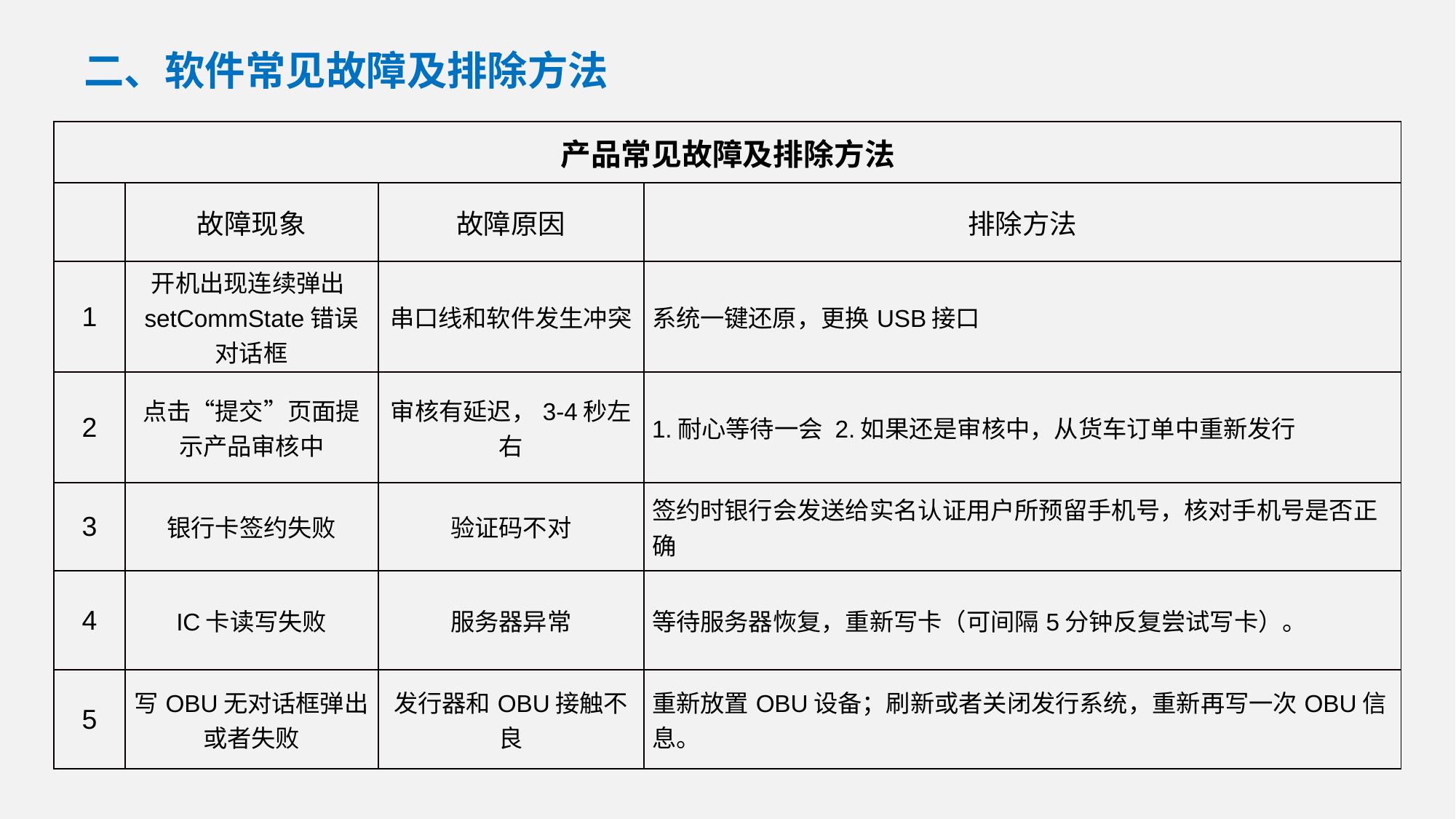

二、软件常见故障及排除方法
| 产品常见故障及排除方法 |  |  |  |
| --- | --- | --- | --- |
|  | 故障现象 | 故障原因 | 排除方法 |
| 1 | 开机出现连续弹出setCommState错误对话框 | 串口线和软件发生冲突 | 系统一键还原，更换USB接口 |
| 2 | 点击“提交”页面提示产品审核中 | 审核有延迟，3-4秒左右 | 1.耐心等待一会 2.如果还是审核中，从货车订单中重新发行 |
| 3 | 银行卡签约失败 | 验证码不对 | 签约时银行会发送给实名认证用户所预留手机号，核对手机号是否正确 |
| 4 | IC卡读写失败 | 服务器异常 | 等待服务器恢复，重新写卡（可间隔5分钟反复尝试写卡）。 |
| 5 | 写OBU无对话框弹出或者失败 | 发行器和OBU接触不良 | 重新放置OBU设备；刷新或者关闭发行系统，重新再写一次OBU信息。 |